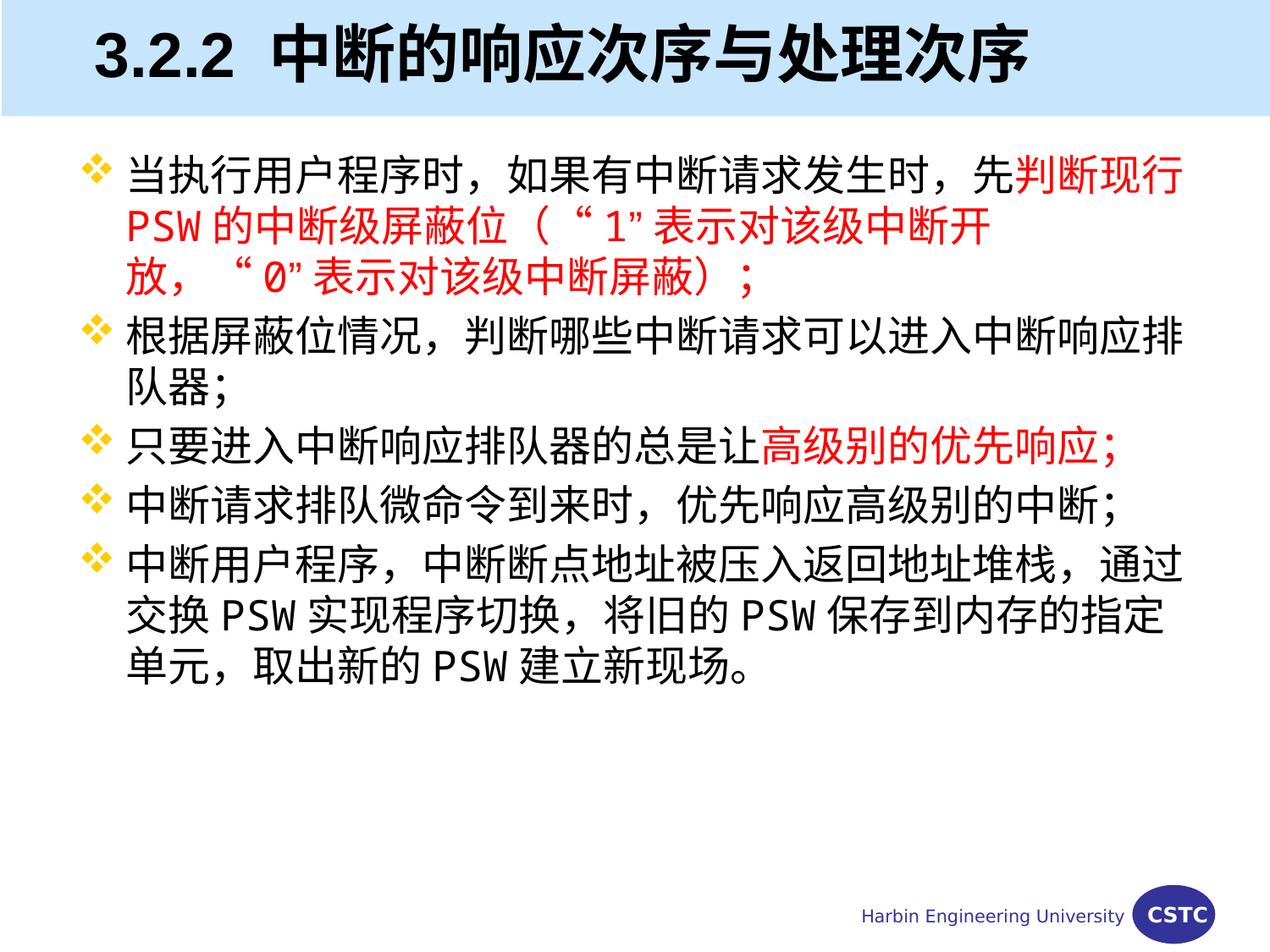

# 3.2.2 中断的响应次序与处理次序
当执行用户程序时，如果有中断请求发生时，先判断现行PSW的中断级屏蔽位（“1”表示对该级中断开放，“0”表示对该级中断屏蔽）；
根据屏蔽位情况，判断哪些中断请求可以进入中断响应排队器；
只要进入中断响应排队器的总是让高级别的优先响应；
中断请求排队微命令到来时，优先响应高级别的中断；
中断用户程序，中断断点地址被压入返回地址堆栈，通过交换PSW实现程序切换，将旧的PSW保存到内存的指定单元，取出新的PSW建立新现场。

Harbin Engineering University